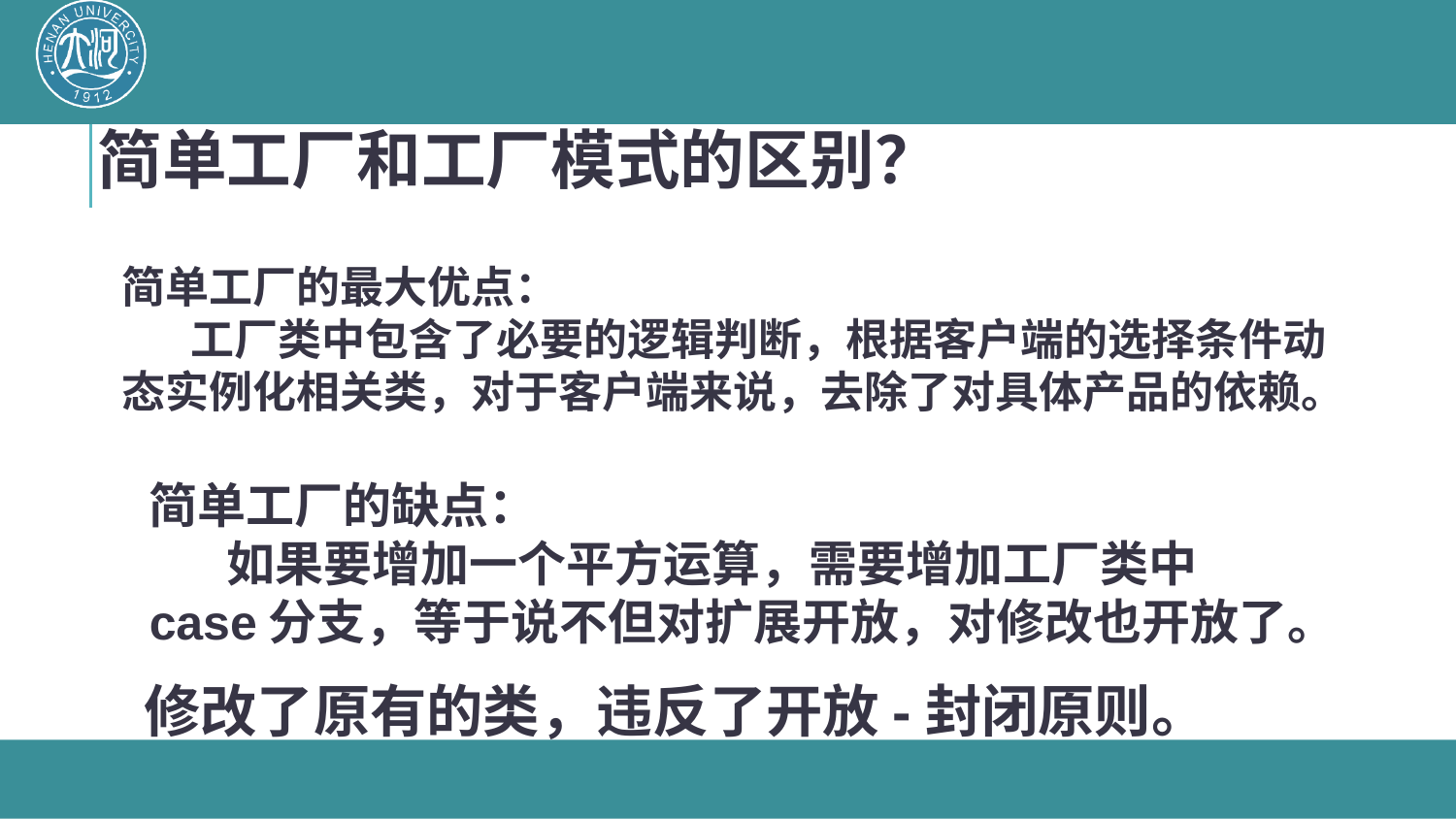

简单工厂和工厂模式的区别？
简单工厂的最大优点：
      工厂类中包含了必要的逻辑判断，根据客户端的选择条件动态实例化相关类，对于客户端来说，去除了对具体产品的依赖。

简单工厂的缺点：
      如果要增加一个平方运算，需要增加工厂类中case分支，等于说不但对扩展开放，对修改也开放了。
修改了原有的类，违反了开放-封闭原则。